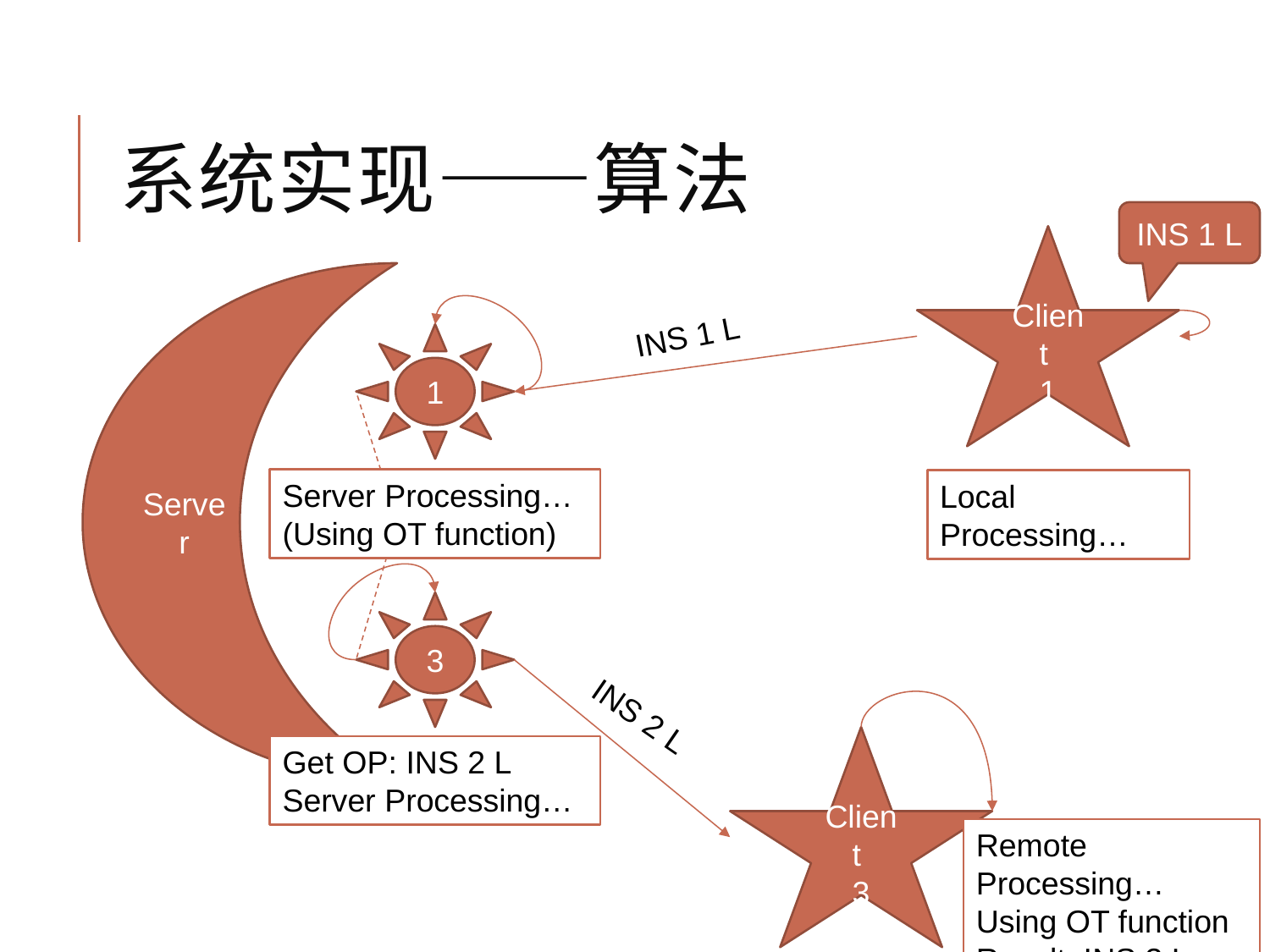

# 系统实现——算法
INS 1 L
Client
1
Server
INS 1 L
1
Server Processing…
(Using OT function)
Local Processing…
3
INS 2 L
Client
3
Get OP: INS 2 L
Server Processing…
Remote Processing…
Using OT function
Result: INS 3 L